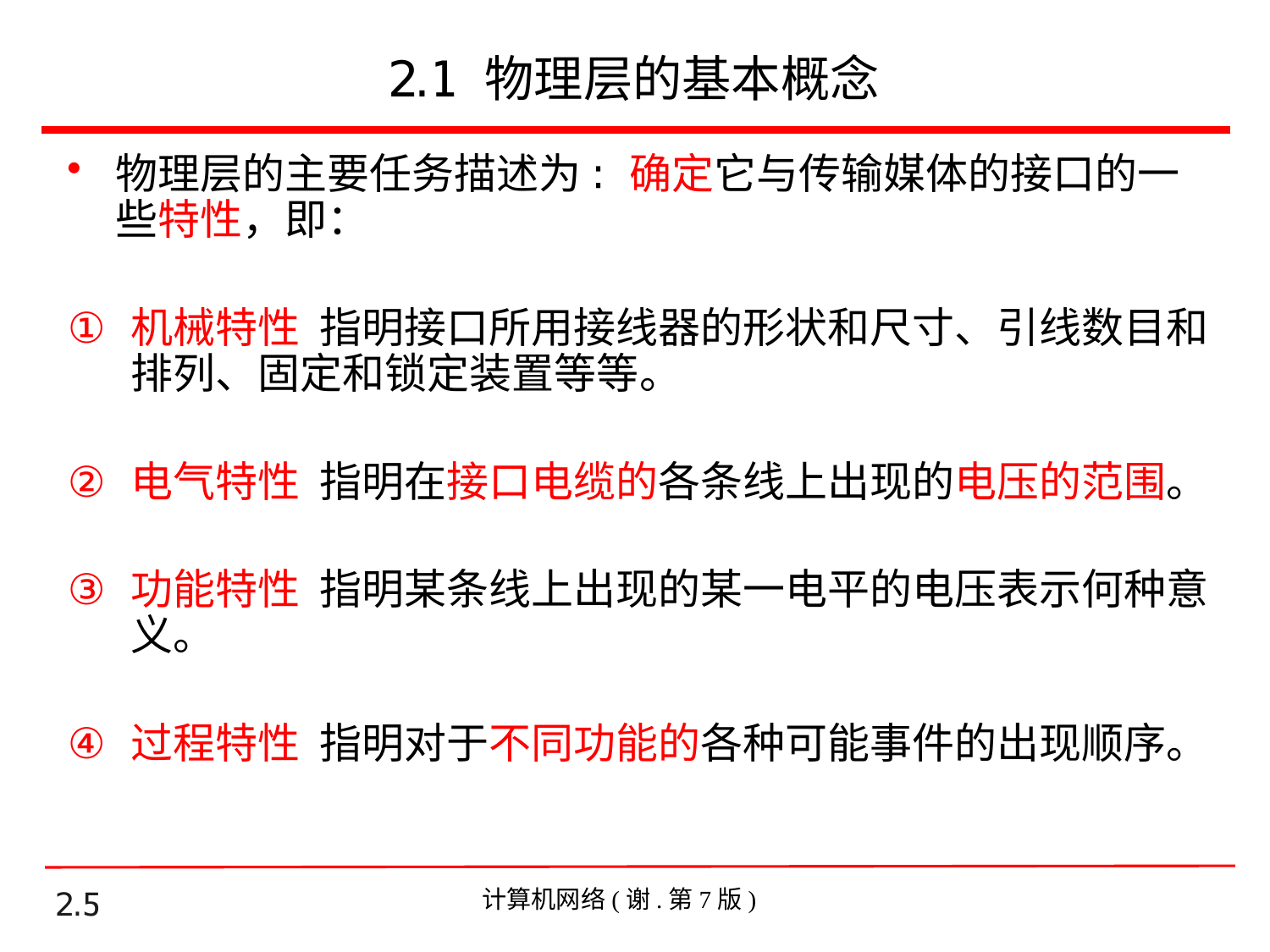

# 2.1 物理层的基本概念
物理层的主要任务描述为: 确定它与传输媒体的接口的一些特性，即：

机械特性  指明接口所用接线器的形状和尺寸、引线数目和排列、固定和锁定装置等等。

电气特性  指明在接口电缆的各条线上出现的电压的范围。

功能特性  指明某条线上出现的某一电平的电压表示何种意义。

过程特性  指明对于不同功能的各种可能事件的出现顺序。